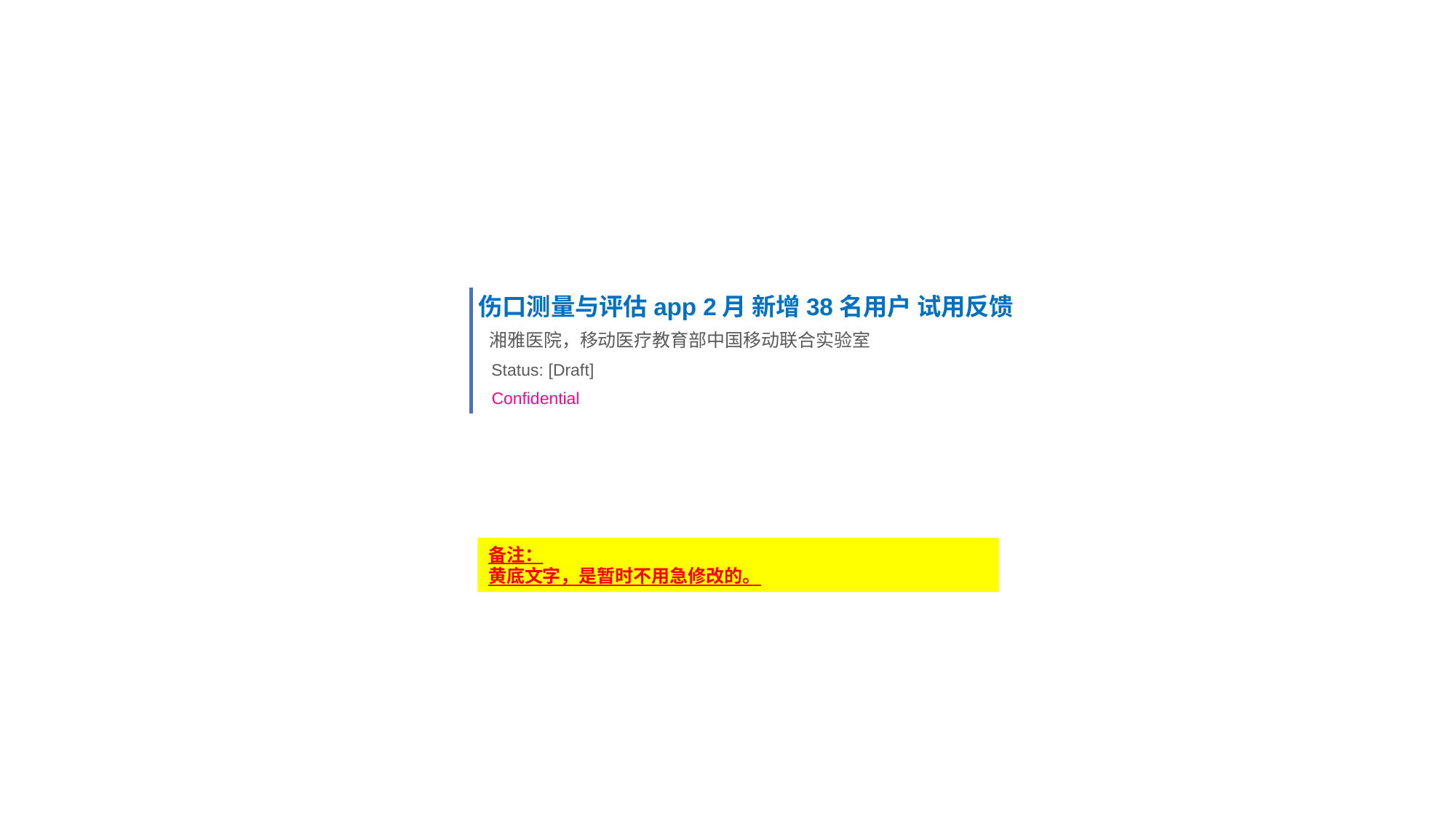

伤口测量与评估app 2月 新增38名用户 试用反馈
湘雅医院，移动医疗教育部中国移动联合实验室
Status: [Draft]
Confidential
备注：
黄底文字，是暂时不用急修改的。